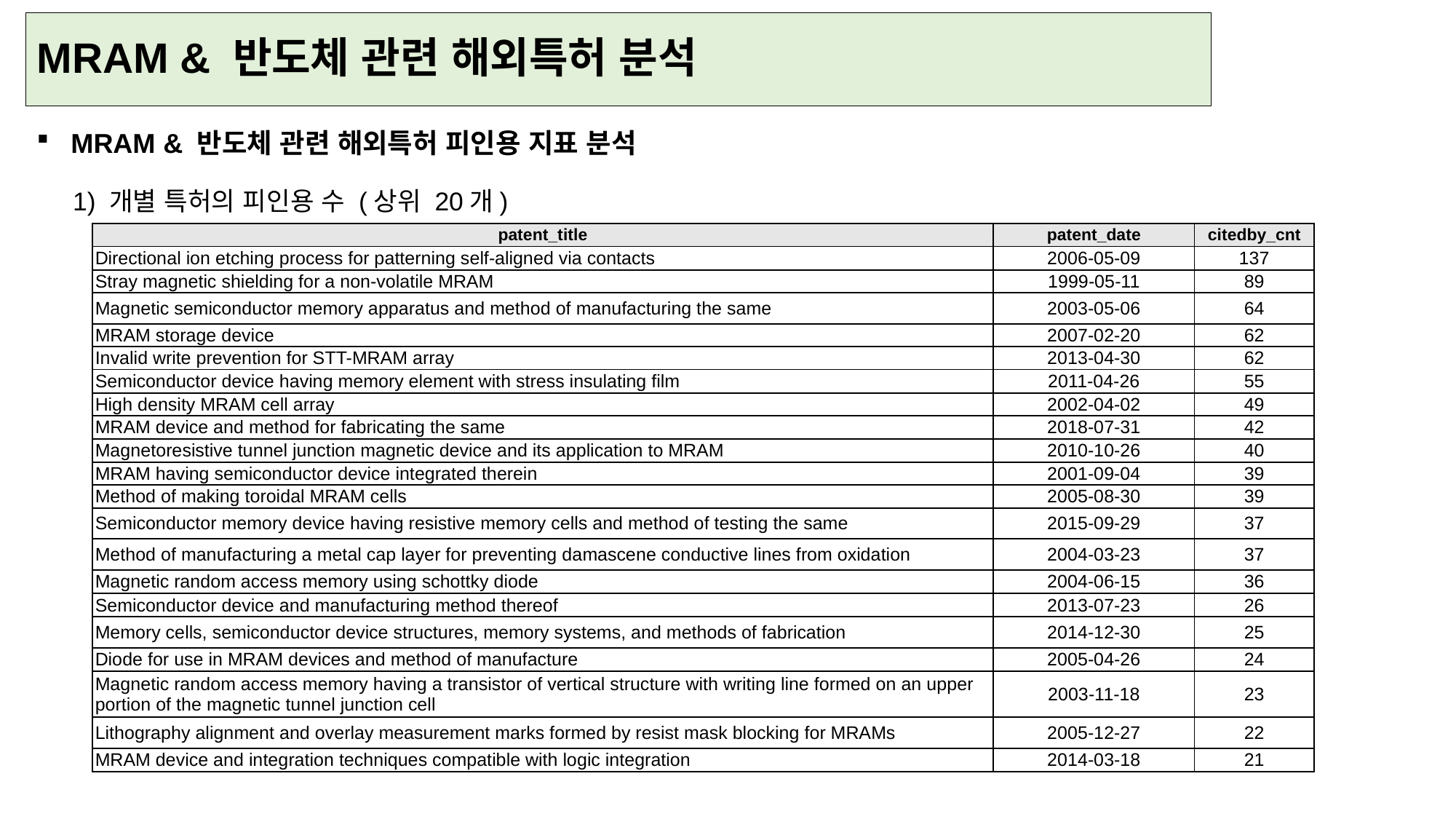

# MRAM & 반도체 관련 해외특허 분석
MRAM & 반도체 관련 해외특허 피인용 지표 분석
1) 개별 특허의 피인용 수 (상위 20개)
| patent\_title | patent\_date | citedby\_cnt |
| --- | --- | --- |
| Directional ion etching process for patterning self-aligned via contacts | 2006-05-09 | 137 |
| Stray magnetic shielding for a non-volatile MRAM | 1999-05-11 | 89 |
| Magnetic semiconductor memory apparatus and method of manufacturing the same | 2003-05-06 | 64 |
| MRAM storage device | 2007-02-20 | 62 |
| Invalid write prevention for STT-MRAM array | 2013-04-30 | 62 |
| Semiconductor device having memory element with stress insulating film | 2011-04-26 | 55 |
| High density MRAM cell array | 2002-04-02 | 49 |
| MRAM device and method for fabricating the same | 2018-07-31 | 42 |
| Magnetoresistive tunnel junction magnetic device and its application to MRAM | 2010-10-26 | 40 |
| MRAM having semiconductor device integrated therein | 2001-09-04 | 39 |
| Method of making toroidal MRAM cells | 2005-08-30 | 39 |
| Semiconductor memory device having resistive memory cells and method of testing the same | 2015-09-29 | 37 |
| Method of manufacturing a metal cap layer for preventing damascene conductive lines from oxidation | 2004-03-23 | 37 |
| Magnetic random access memory using schottky diode | 2004-06-15 | 36 |
| Semiconductor device and manufacturing method thereof | 2013-07-23 | 26 |
| Memory cells, semiconductor device structures, memory systems, and methods of fabrication | 2014-12-30 | 25 |
| Diode for use in MRAM devices and method of manufacture | 2005-04-26 | 24 |
| Magnetic random access memory having a transistor of vertical structure with writing line formed on an upper portion of the magnetic tunnel junction cell | 2003-11-18 | 23 |
| Lithography alignment and overlay measurement marks formed by resist mask blocking for MRAMs | 2005-12-27 | 22 |
| MRAM device and integration techniques compatible with logic integration | 2014-03-18 | 21 |